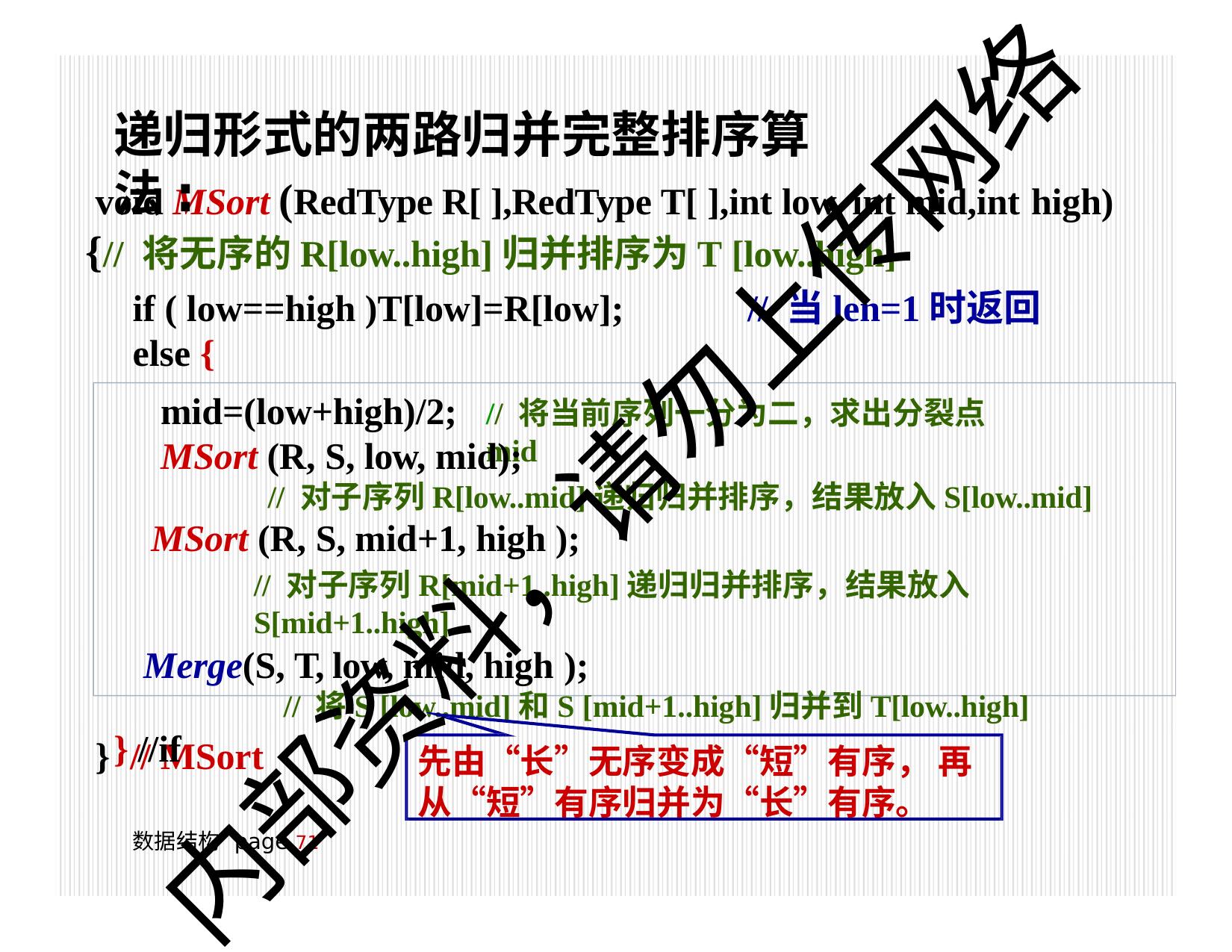

# 递归形式的两路归并完整排序算法:
void MSort (RedType R[ ],RedType T[ ],int low, int mid,int high)
{// 将无序的R[low..high]归并排序为T [low..high]
if ( low==high )T[low]=R[low];	// 当len=1时返回
else {

mid=(low+high)/2;
// 将当前序列一分为二，求出分裂点mid
MSort (R, S, low, mid);
// 对子序列R[low..mid]递归归并排序，结果放入S[low..mid]
MSort (R, S, mid+1, high );
// 对子序列R[mid+1..high]递归归并排序，结果放入S[mid+1..high]
Merge(S, T, low, mid, high );
// 将S [low..mid]和S [mid+1..high]归并到T[low..high]
} //if
内部资料，请勿上传网络

}	// MSort
先由“长”无序变成“短”有序， 再 从“短”有序归并为“长”有序。
数据结构 page 71